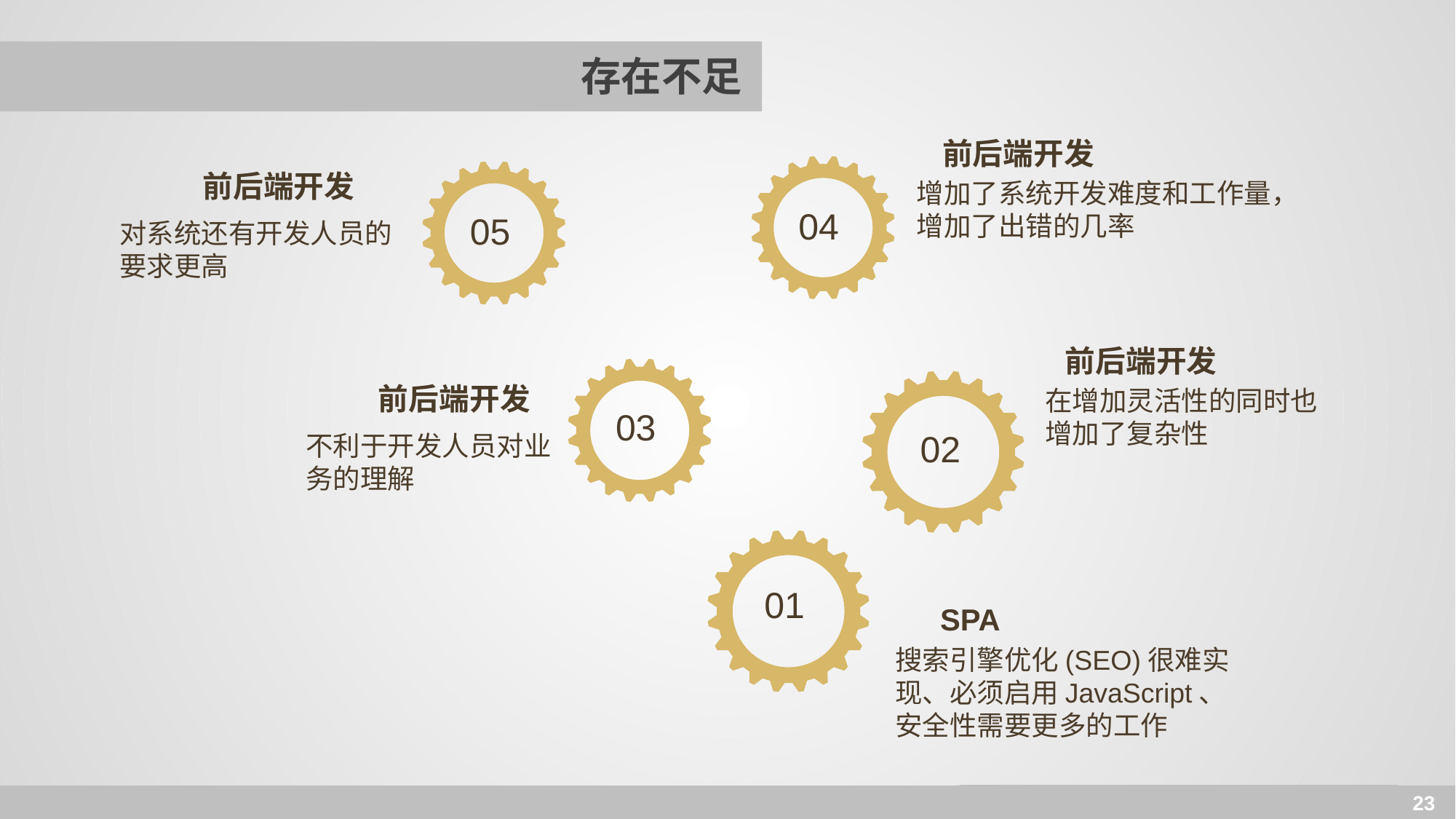

# 存在不足
前后端开发
增加了系统开发难度和工作量，增加了出错的几率

前后端开发
对系统还有开发人员的要求更高
04
05
前后端开发
在增加灵活性的同时也增加了复杂性

前后端开发
不利于开发人员对业务的理解
03
02

01
SPA
搜索引擎优化(SEO)很难实现、必须启用JavaScript、安全性需要更多的工作